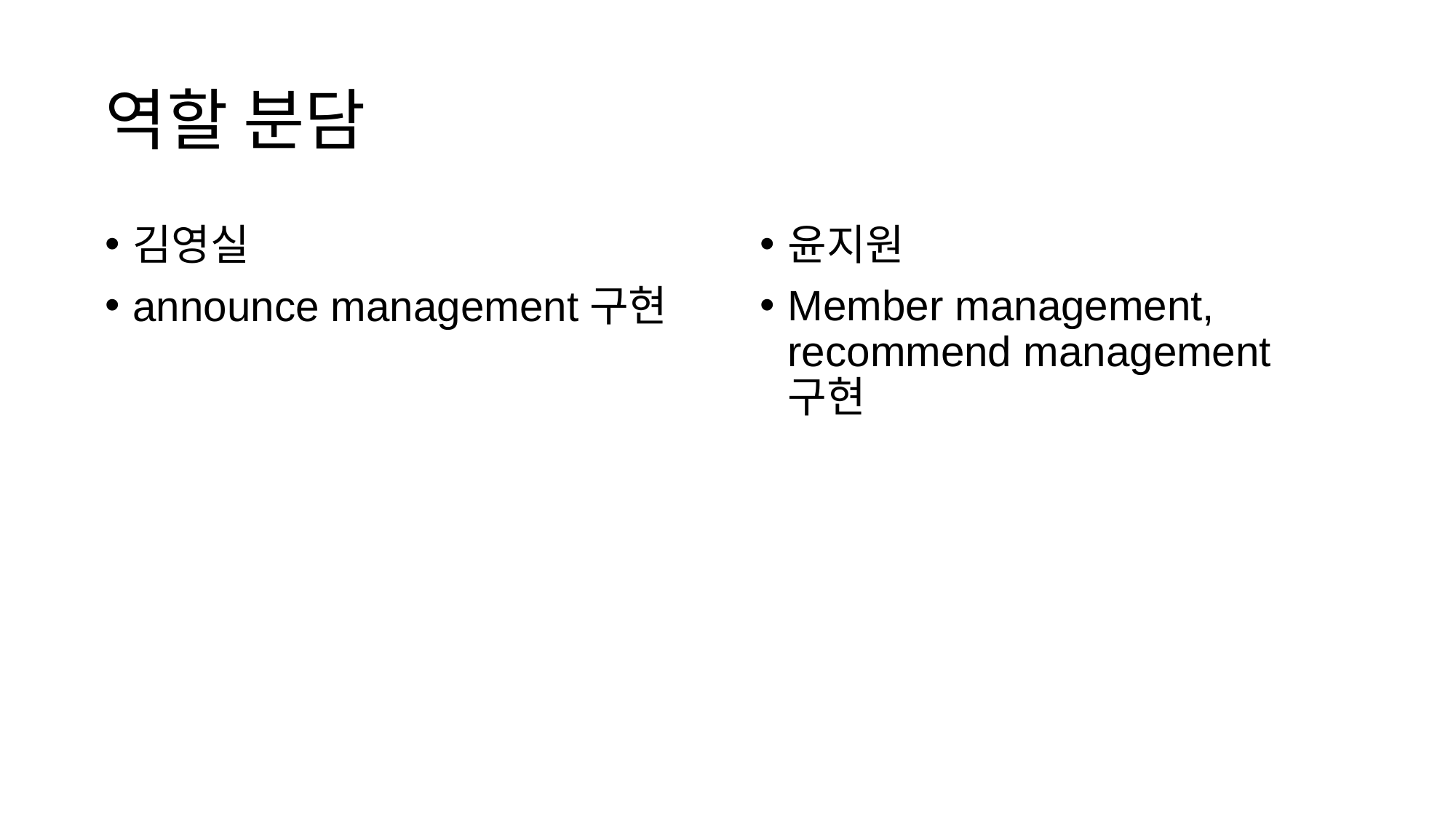

# 역할 분담
윤지원
Member management, recommend management 구현
김영실
announce management구현